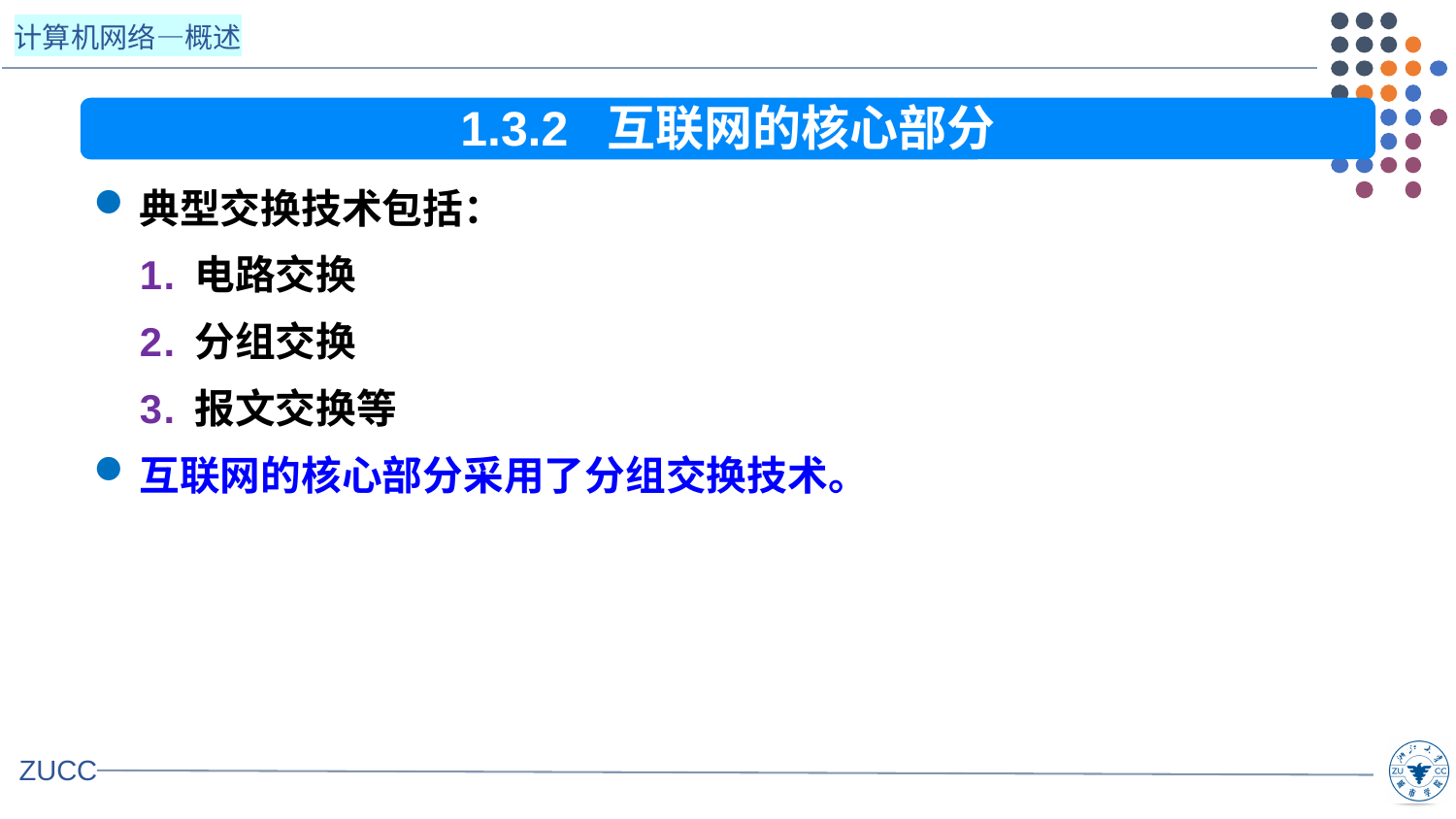

1.3.2  互联网的核心部分

典型交换技术包括：
电路交换
分组交换
报文交换等
互联网的核心部分采用了分组交换技术。